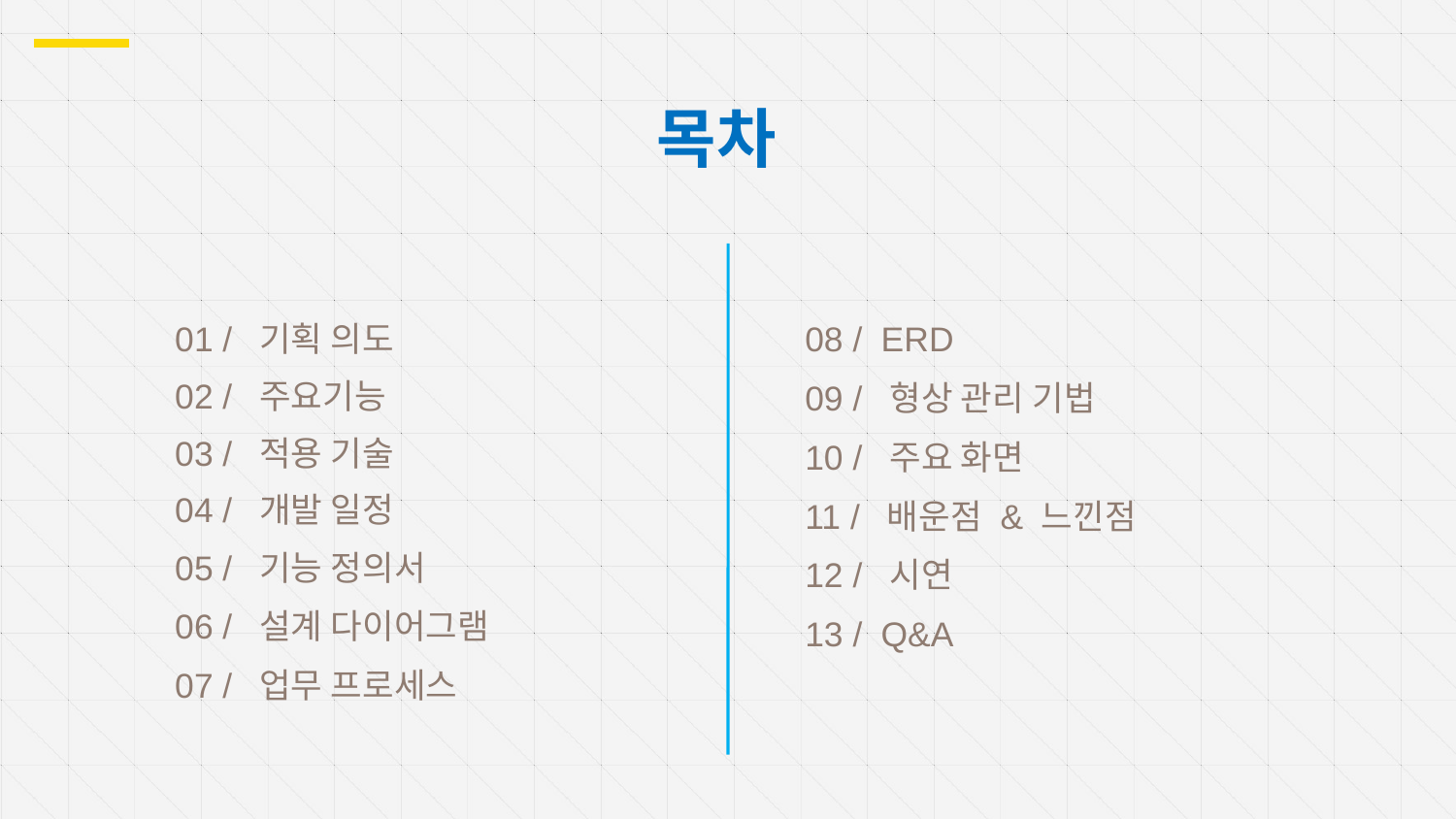

목차
01 /  기획 의도
08 /  ERD
02 /  주요기능
09 /  형상 관리 기법
03 /  적용 기술
10 /  주요 화면
04 /  개발 일정
11 /  배운점 & 느낀점
05 /  기능 정의서
12 /  시연
06 /  설계 다이어그램
13 /  Q&A
07 /  업무 프로세스